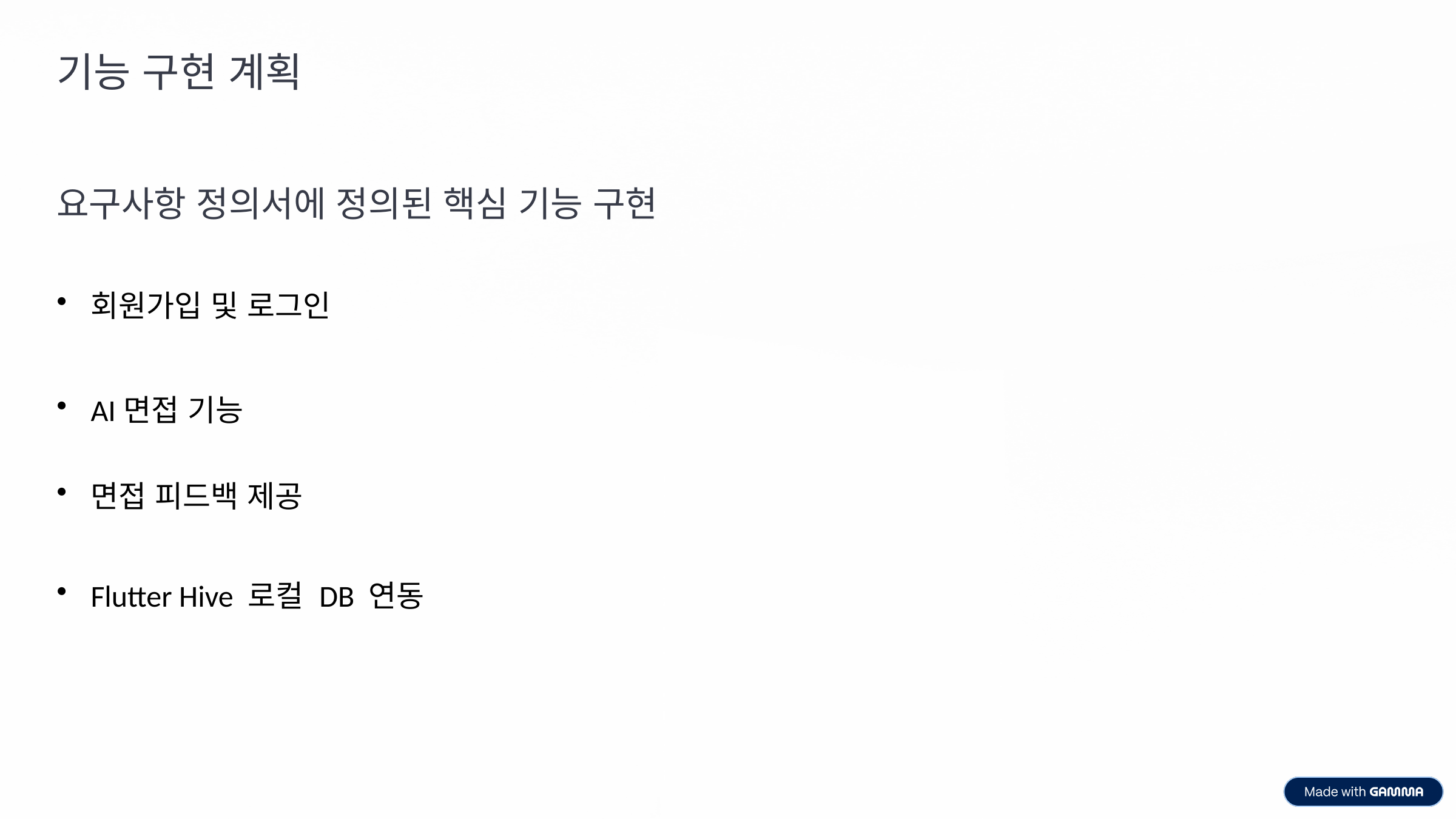

기능 구현 계획
요구사항 정의서에 정의된 핵심 기능 구현
회원가입 및 로그인
AI면접 기능
면접 피드백 제공
Flutter Hive 로컬 DB 연동